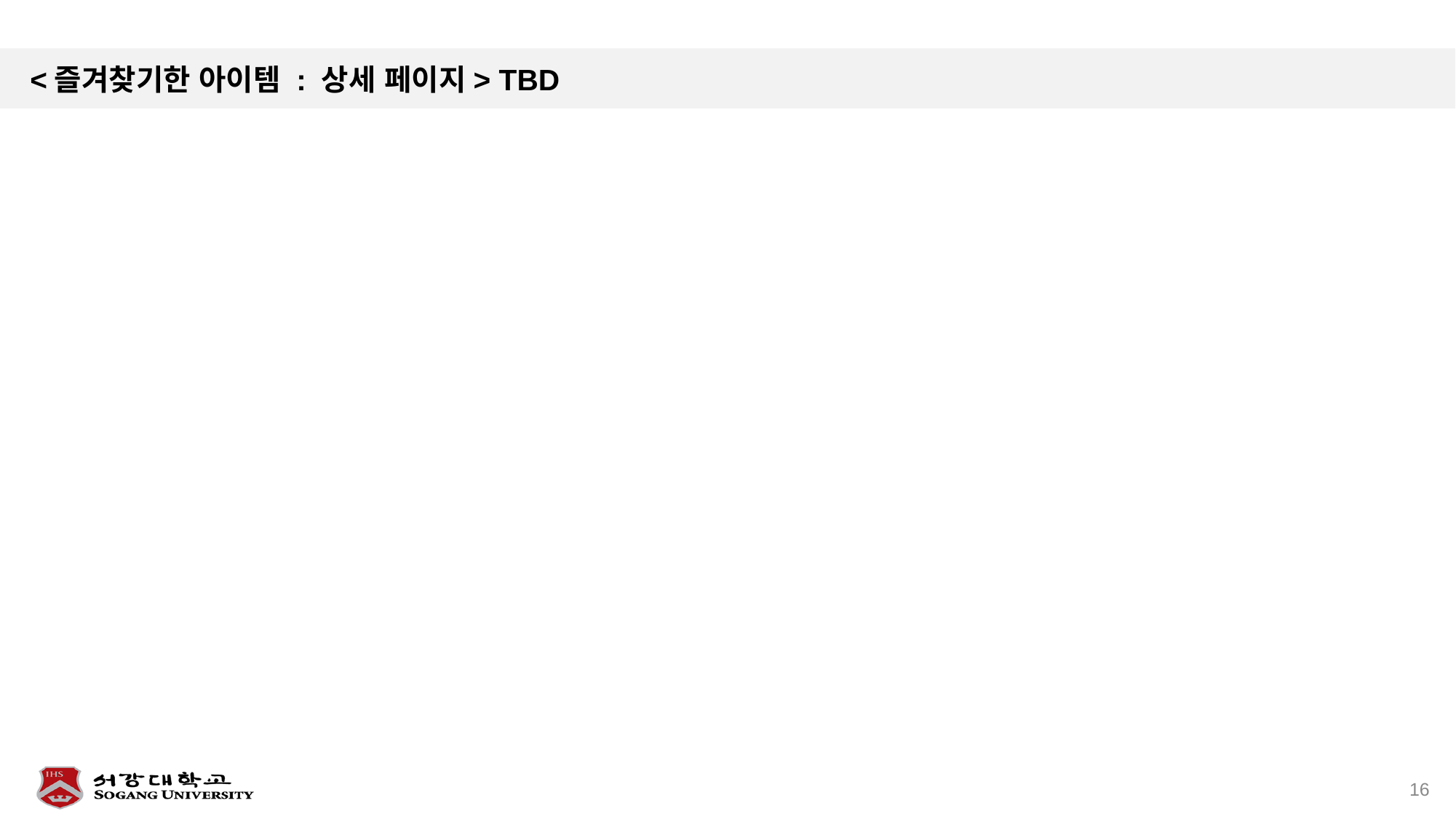

# <즐겨찾기한 아이템 : 상세 페이지> TBD
16